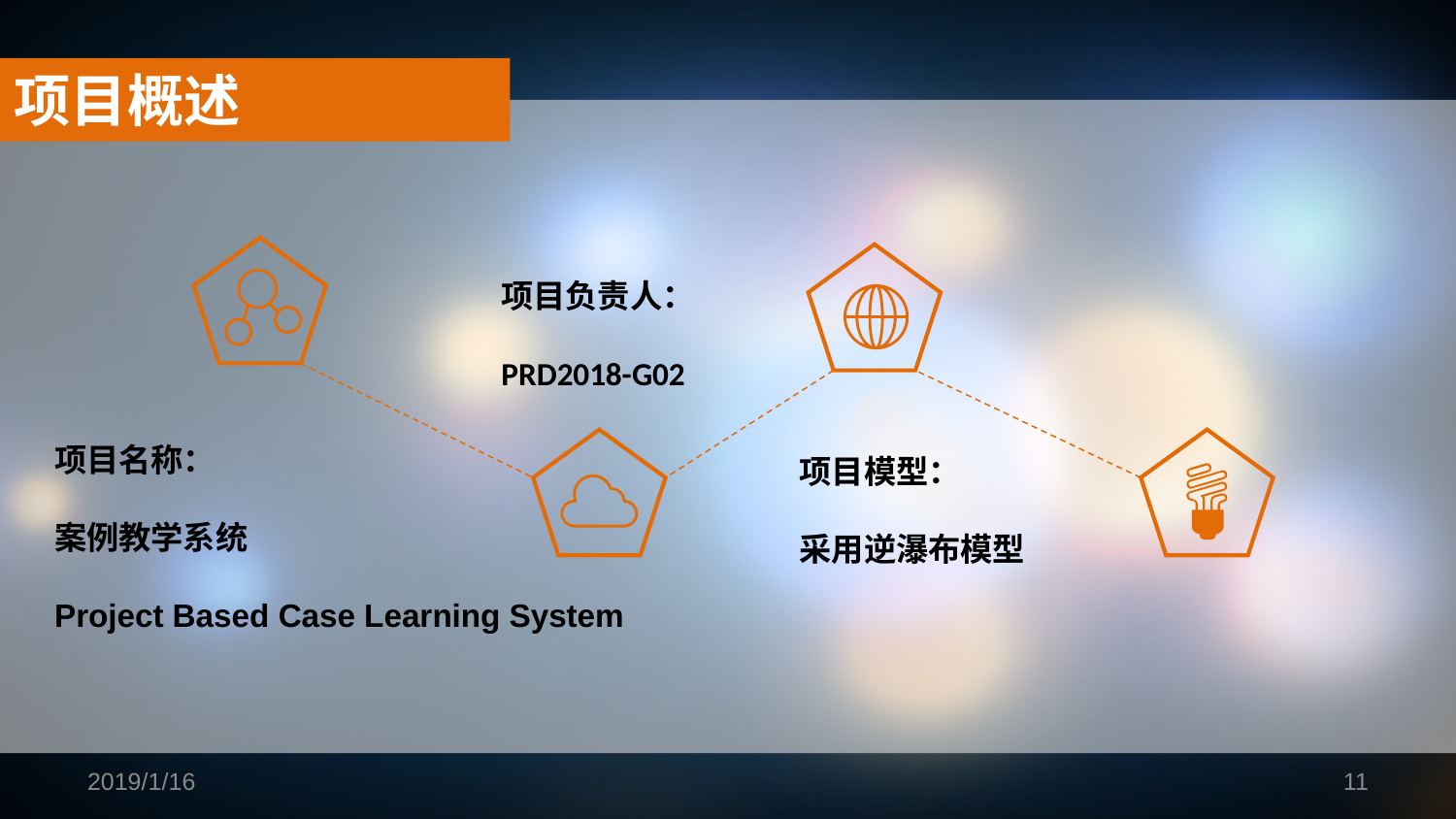

项目概述

项目负责人：

PRD2018-G02

项目名称：

案例教学系统

Project Based Case Learning System
项目模型：

采用逆瀑布模型

2019/1/16
11